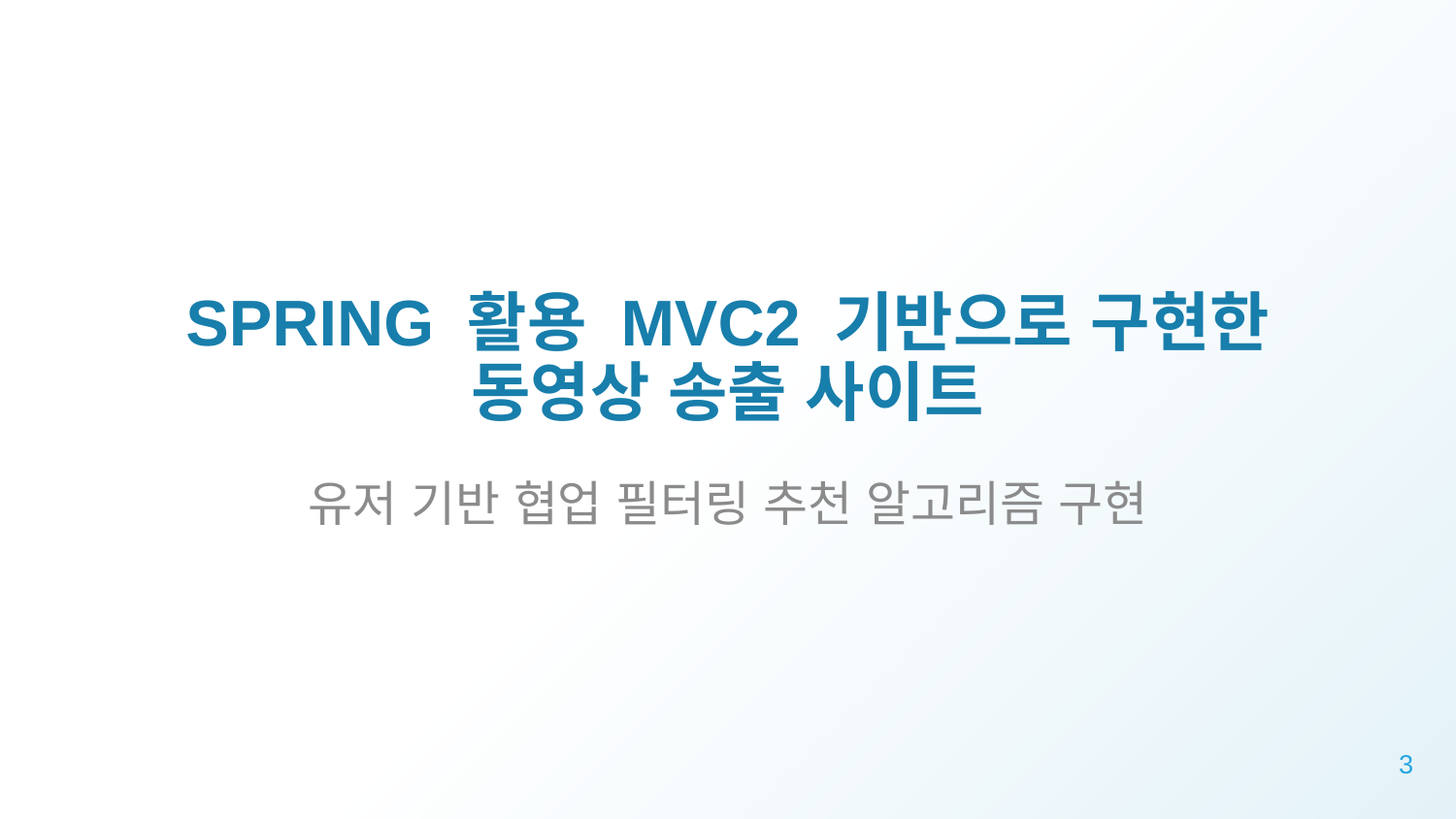

# SPRING 활용 MVC2 기반으로 구현한 동영상 송출 사이트
유저 기반 협업 필터링 추천 알고리즘 구현
3